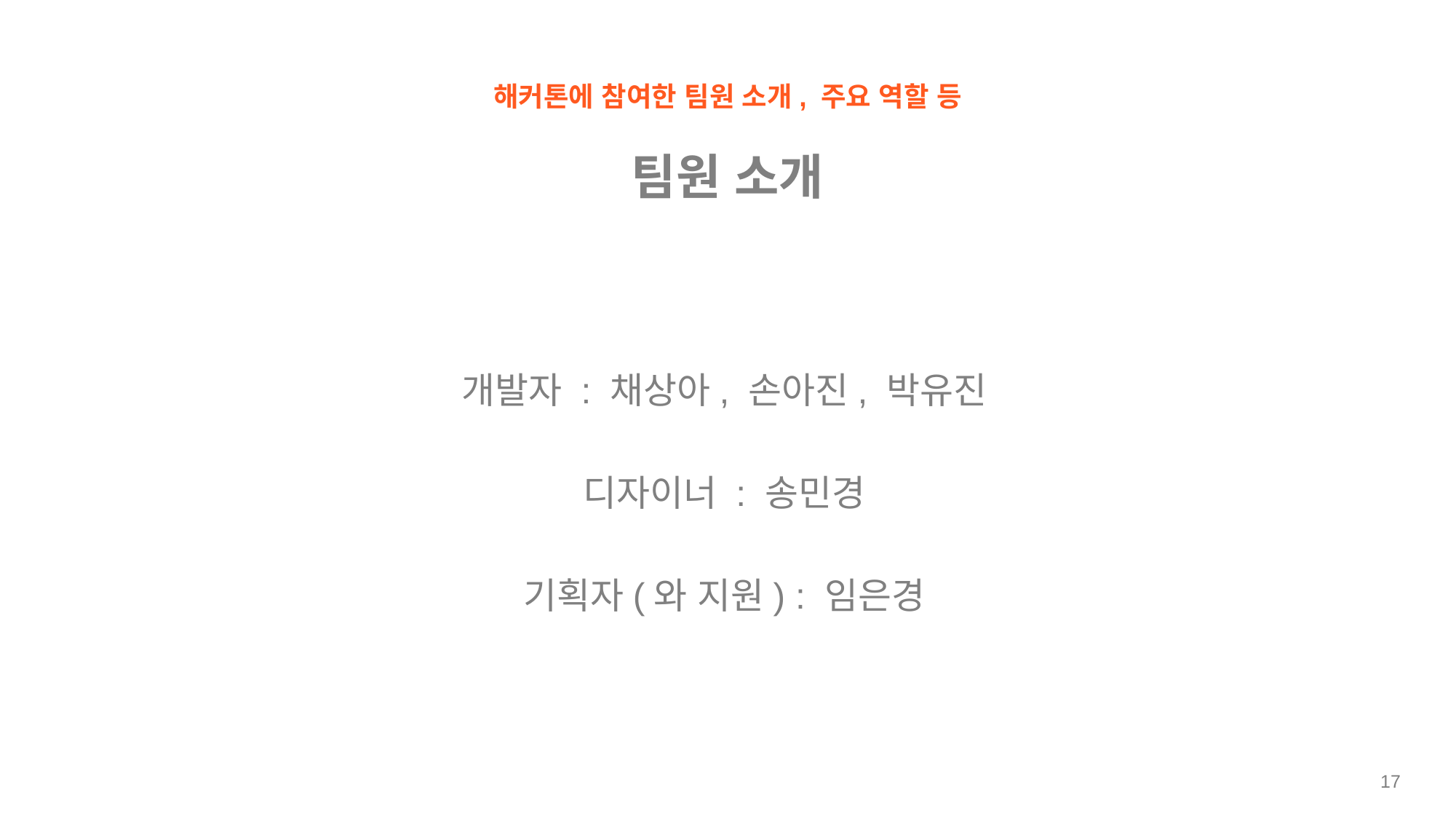

해커톤에 참여한 팀원 소개, 주요 역할 등
# 팀원 소개
개발자 : 채상아, 손아진, 박유진
디자이너 : 송민경
기획자(와 지원) : 임은경

17